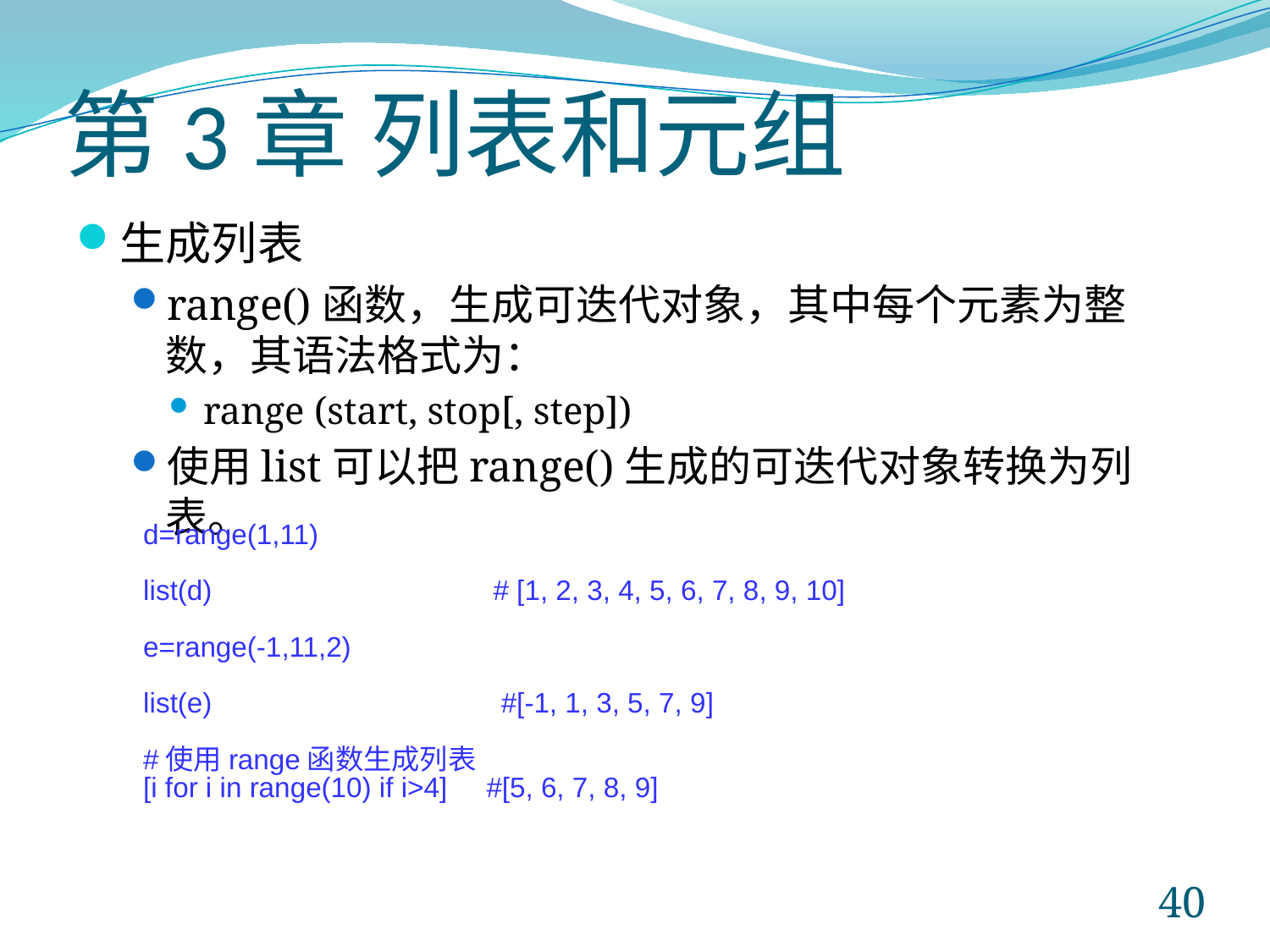

# 第3章 列表和元组
生成列表
range()函数，生成可迭代对象，其中每个元素为整数，其语法格式为：
range (start, stop[, step])
使用list可以把range()生成的可迭代对象转换为列表。

d=range(1,11)

list(d)                                    # [1, 2, 3, 4, 5, 6, 7, 8, 9, 10]

e=range(-1,11,2)

list(e)                                     #[-1, 1, 3, 5, 7, 9]

#使用range函数生成列表
[i for i in range(10) if i>4]     #[5, 6, 7, 8, 9]
40